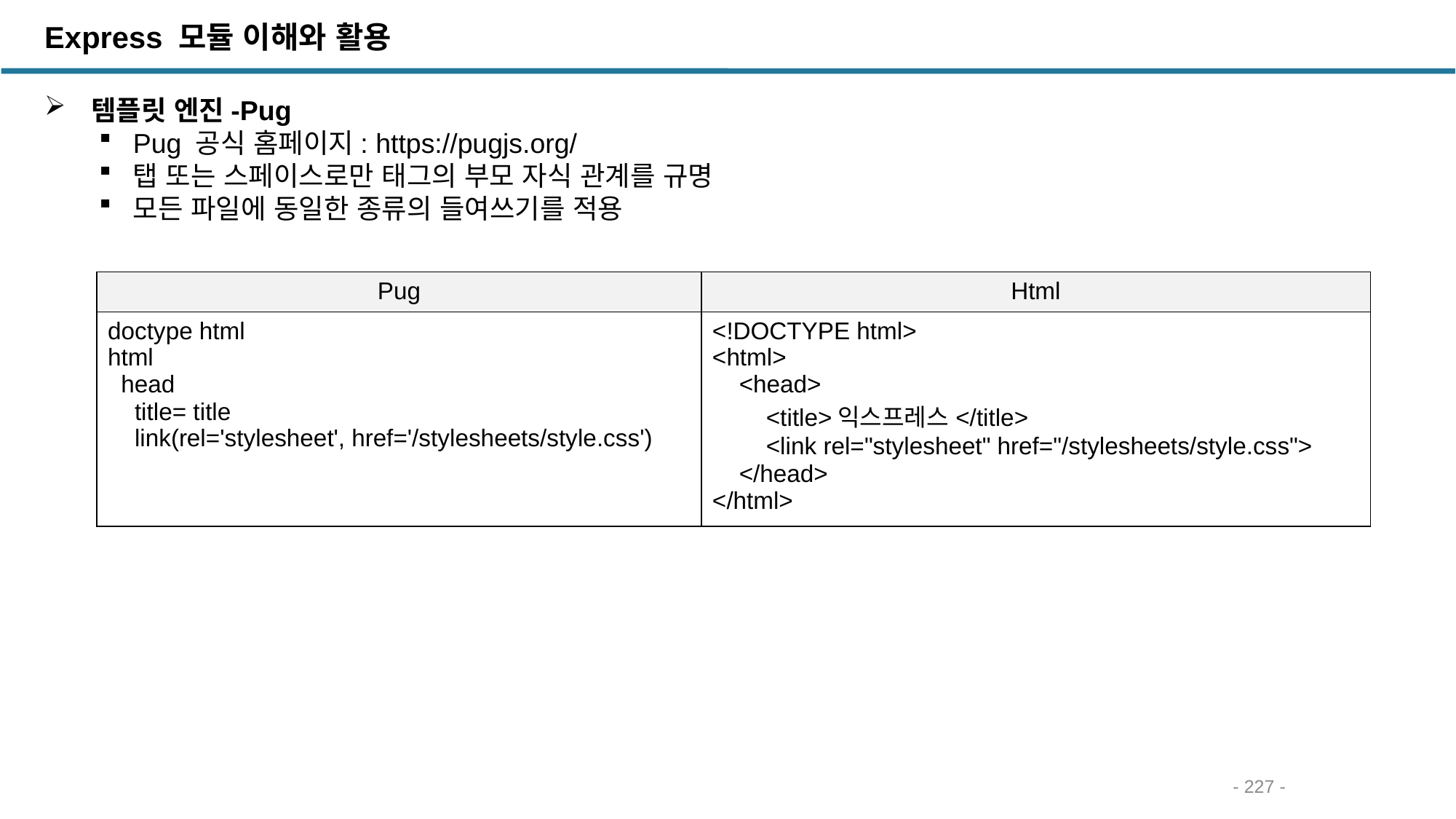

Express 모듈 이해와 활용
 템플릿 엔진-Pug
Pug 공식 홈페이지: https://pugjs.org/
탭 또는 스페이스로만 태그의 부모 자식 관계를 규명
모든 파일에 동일한 종류의 들여쓰기를 적용
| Pug | Html |
| --- | --- |
| doctype html html head title= title link(rel='stylesheet', href='/stylesheets/style.css') | <!DOCTYPE html> <html> <head> <title>익스프레스</title> <link rel="stylesheet" href="/stylesheets/style.css"> </head> </html> |
- 227 -